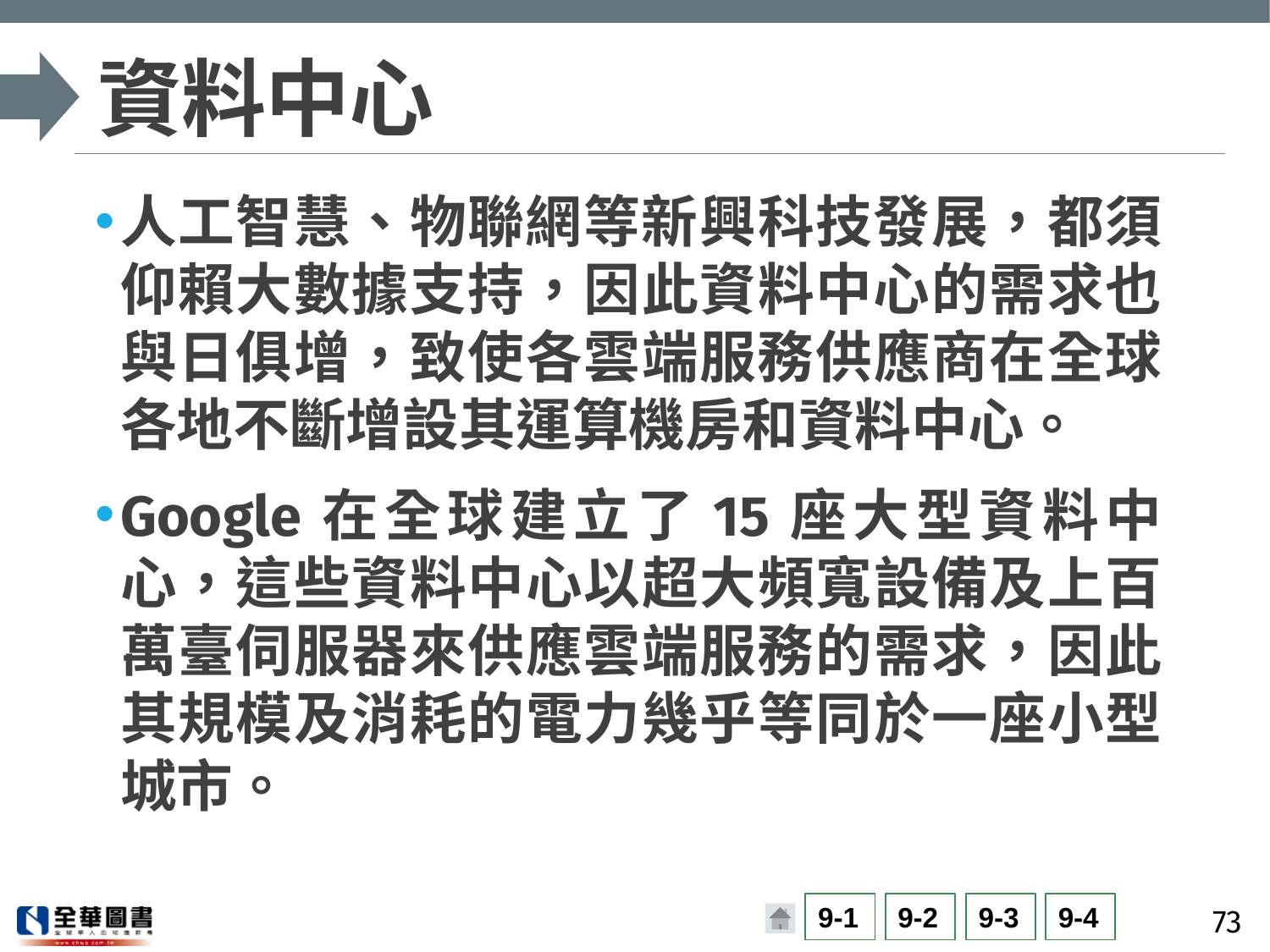

# 資料中心
人工智慧、物聯網等新興科技發展，都須仰賴大數據支持，因此資料中心的需求也與日俱增，致使各雲端服務供應商在全球各地不斷增設其運算機房和資料中心。
Google在全球建立了15座大型資料中心，這些資料中心以超大頻寬設備及上百萬臺伺服器來供應雲端服務的需求，因此其規模及消耗的電力幾乎等同於一座小型城市。
73